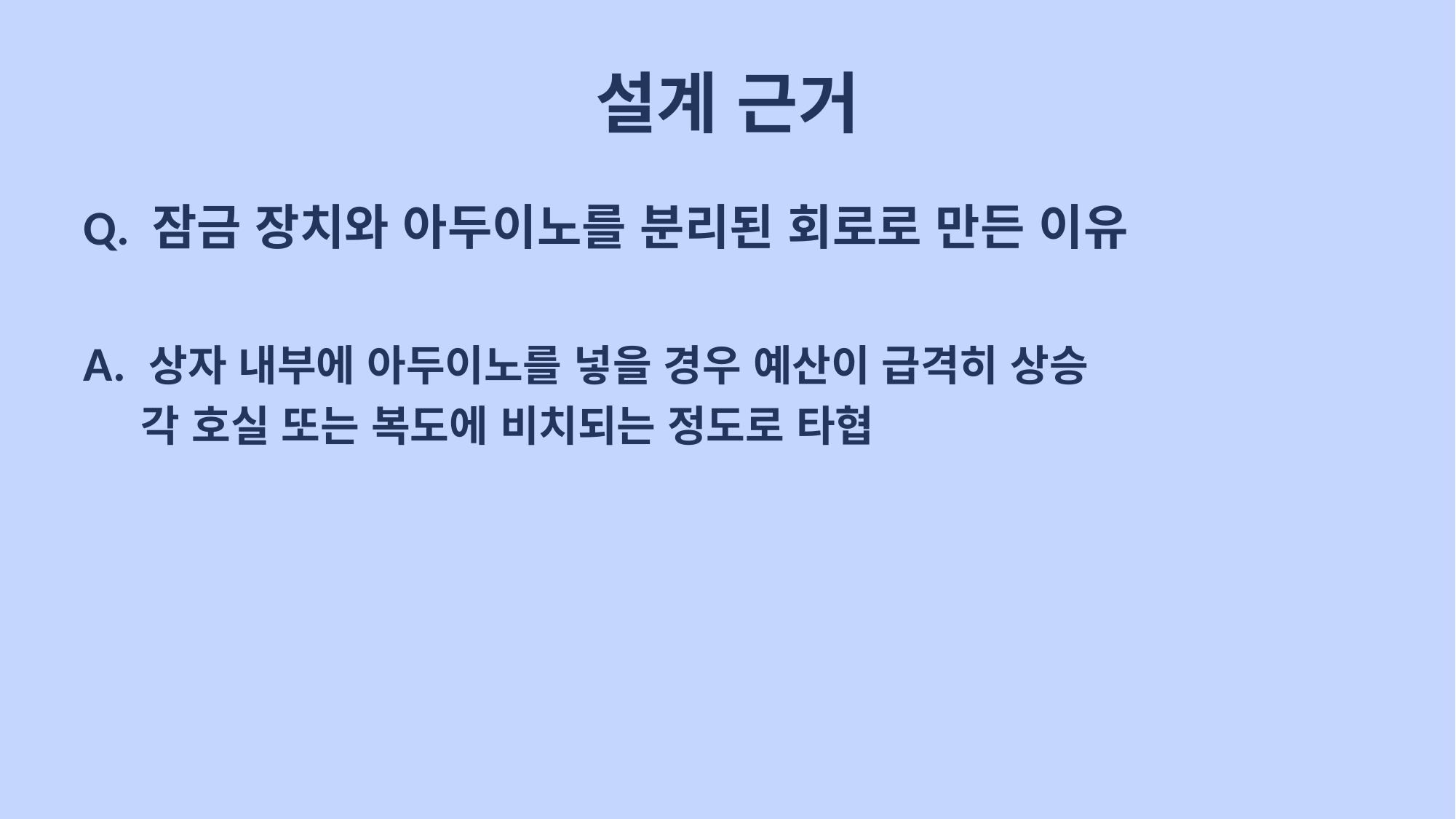

# 설계 근거
Q. 잠금 장치와 아두이노를 분리된 회로로 만든 이유

A. 상자 내부에 아두이노를 넣을 경우 예산이 급격히 상승
    각 호실 또는 복도에 비치되는 정도로 타협